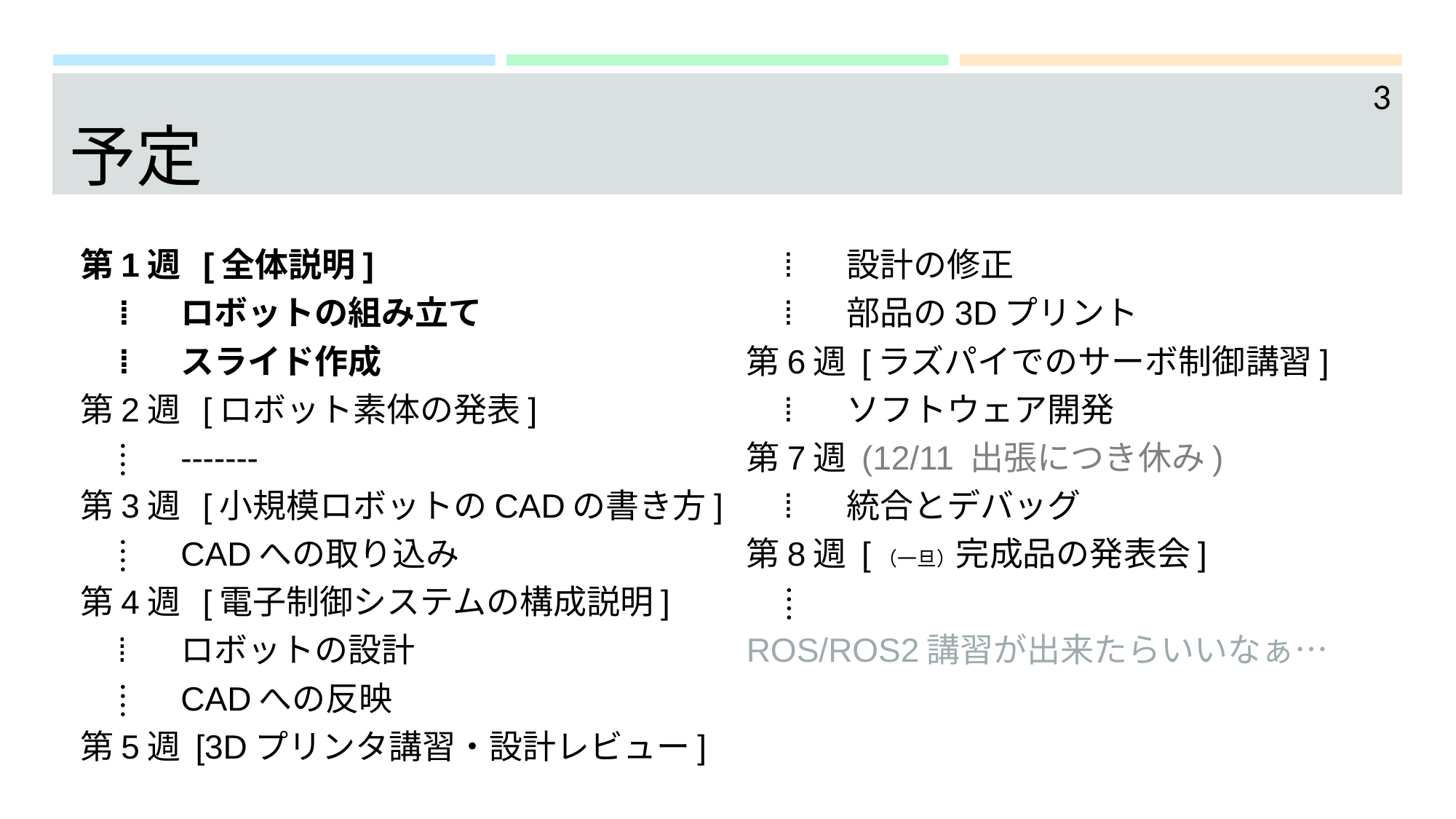

3
# 予定
第1週  [全体説明]
     ⁞			ロボットの組み立て
     ⁞			スライド作成
第2週  [ロボット素体の発表]
     ⁞			-------
第3週  [小規模ロボットのCADの書き方]
     ⁞			CADへの取り込み
第4週  [電子制御システムの構成説明]
     ⁞			ロボットの設計
     ⁞			CADへの反映
第5週	 [3Dプリンタ講習・設計レビュー]
     ⁞			設計の修正
     ⁞			部品の3Dプリント
第6週	 [ラズパイでのサーボ制御講習]
     ⁞			ソフトウェア開発
第7週	 (12/11 出張につき休み)
     ⁞			統合とデバッグ
第8週	 [（一旦）完成品の発表会]
     ⁞
ROS/ROS2講習が出来たらいいなぁ…